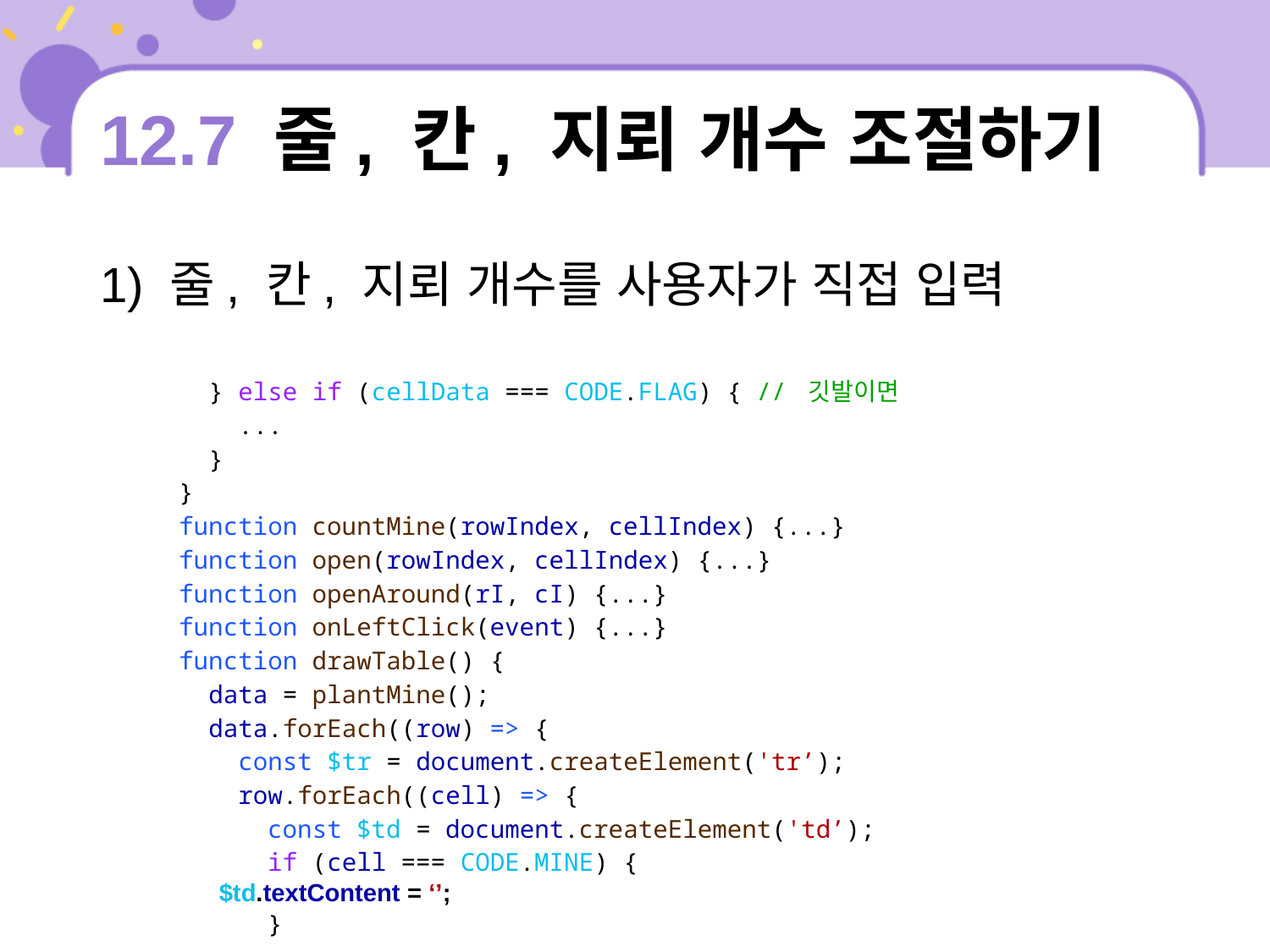

# 12.7 줄, 칸, 지뢰 개수 조절하기
1) 줄, 칸, 지뢰 개수를 사용자가 직접 입력
| } else if (cellData === CODE.FLAG) { // 깃발이면 ... } } function countMine(rowIndex, cellIndex) {...} function open(rowIndex, cellIndex) {...} function openAround(rI, cI) {...} function onLeftClick(event) {...} function drawTable() { data = plantMine(); data.forEach((row) => { const $tr = document.createElement('tr’); row.forEach((cell) => { const $td = document.createElement('td’); if (cell === CODE.MINE) { $td.textContent = ‘’; } |
| --- |